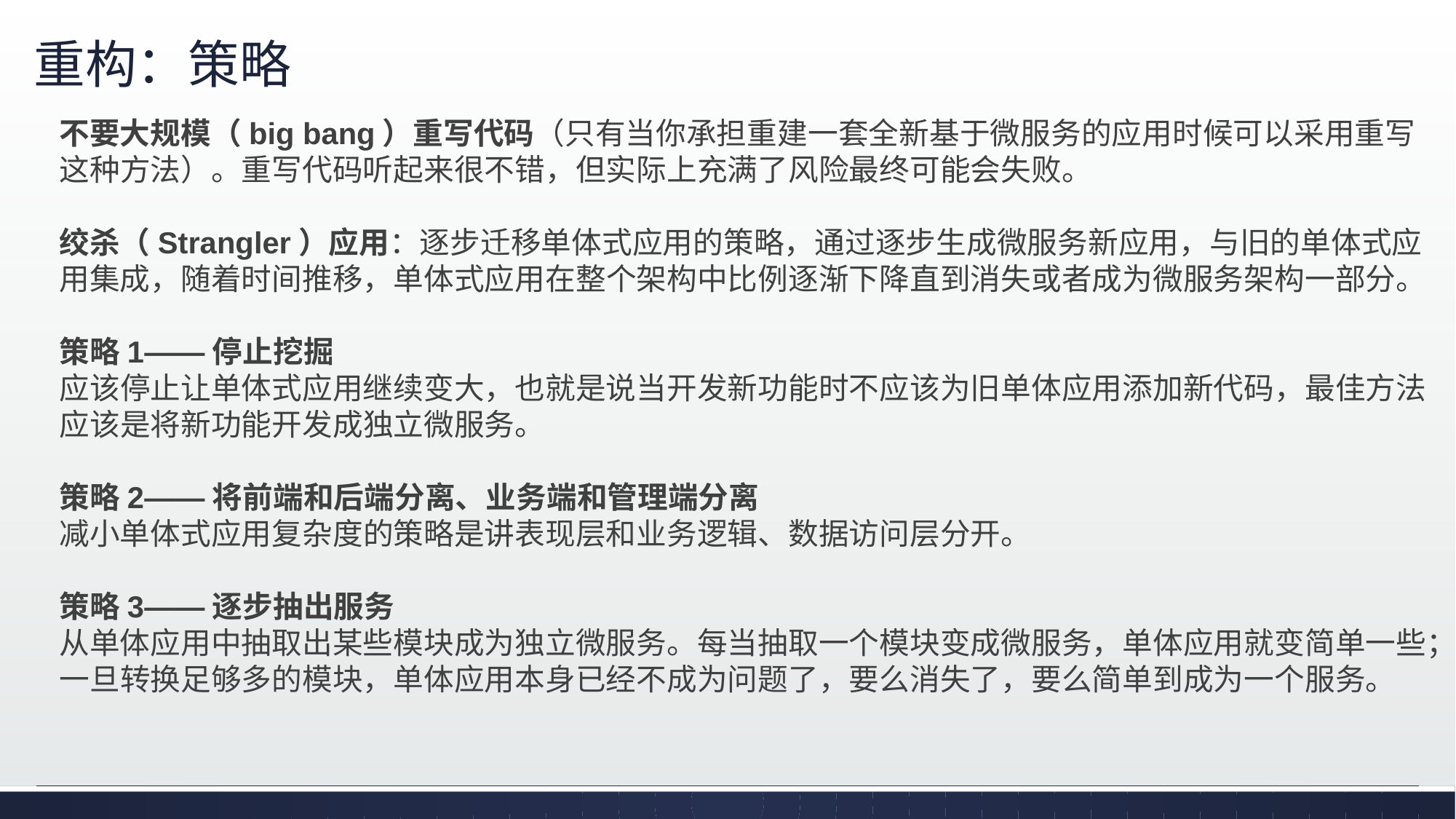

# 重构：策略
不要大规模（big bang）重写代码（只有当你承担重建一套全新基于微服务的应用时候可以采用重写这种方法）。重写代码听起来很不错，但实际上充满了风险最终可能会失败。

绞杀（Strangler）应用：逐步迁移单体式应用的策略，通过逐步生成微服务新应用，与旧的单体式应用集成，随着时间推移，单体式应用在整个架构中比例逐渐下降直到消失或者成为微服务架构一部分。

策略1——停止挖掘
应该停止让单体式应用继续变大，也就是说当开发新功能时不应该为旧单体应用添加新代码，最佳方法应该是将新功能开发成独立微服务。

策略2——将前端和后端分离、业务端和管理端分离
减小单体式应用复杂度的策略是讲表现层和业务逻辑、数据访问层分开。

策略3——逐步抽出服务
从单体应用中抽取出某些模块成为独立微服务。每当抽取一个模块变成微服务，单体应用就变简单一些；一旦转换足够多的模块，单体应用本身已经不成为问题了，要么消失了，要么简单到成为一个服务。